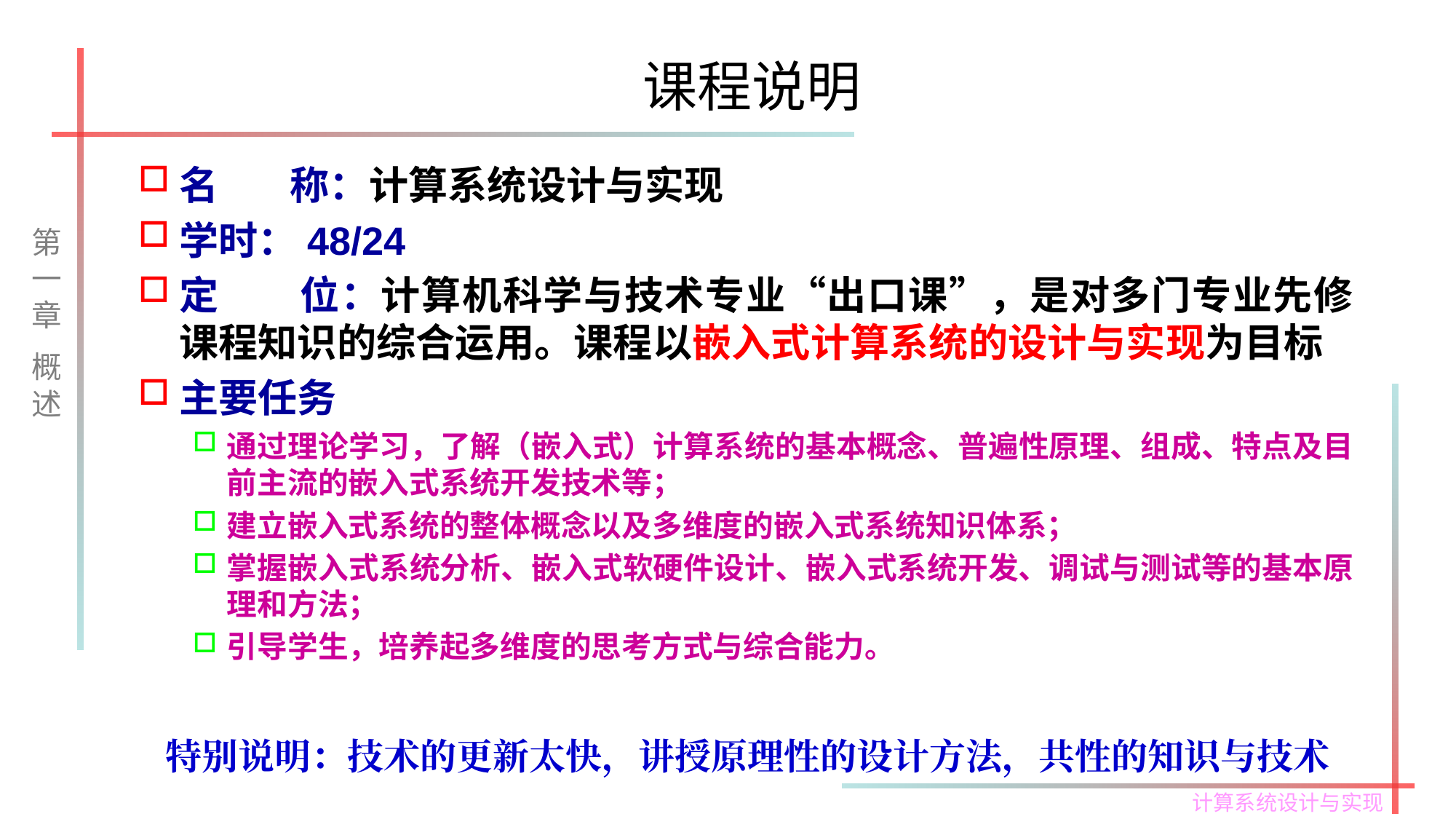

# 课程说明
名        称：计算系统设计与实现
学时：48/24
定        位：计算机科学与技术专业“出口课”，是对多门专业先修课程知识的综合运用。课程以嵌入式计算系统的设计与实现为目标
主要任务
通过理论学习，了解（嵌入式）计算系统的基本概念、普遍性原理、组成、特点及目前主流的嵌入式系统开发技术等；
建立嵌入式系统的整体概念以及多维度的嵌入式系统知识体系；
掌握嵌入式系统分析、嵌入式软硬件设计、嵌入式系统开发、调试与测试等的基本原理和方法；
引导学生，培养起多维度的思考方式与综合能力。

第一章
概述

特别说明：技术的更新太快，讲授原理性的设计方法，共性的知识与技术